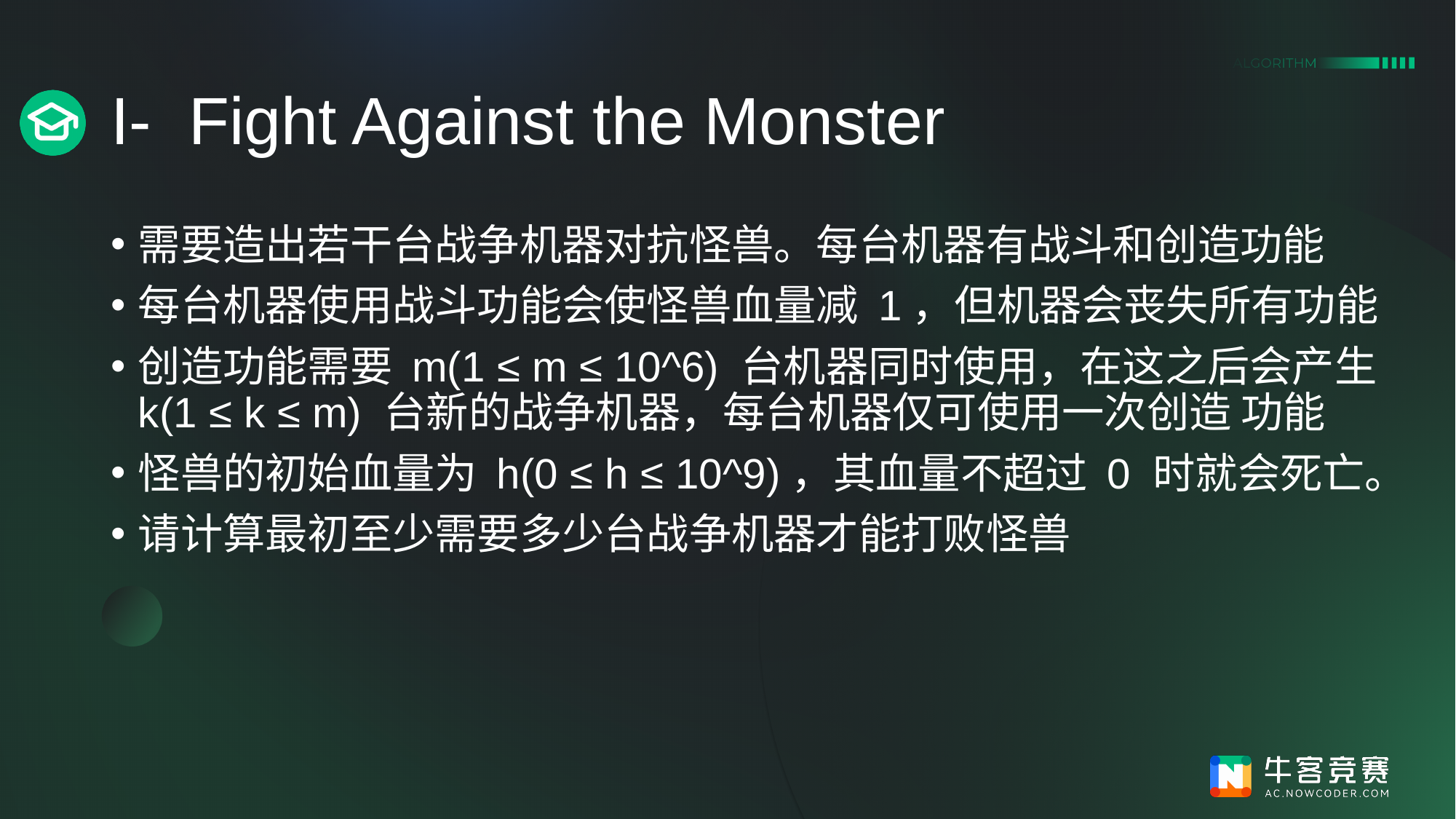

# I-  Fight Against the Monster
需要造出若干台战争机器对抗怪兽。每台机器有战斗和创造功能
每台机器使用战斗功能会使怪兽血量减 1，但机器会丧失所有功能
创造功能需要 m(1 ≤ m ≤ 10^6) 台机器同时使用，在这之后会产生k(1 ≤ k ≤ m) 台新的战争机器，每台机器仅可使用一次创造 功能
怪兽的初始血量为 h(0 ≤ h ≤ 10^9)，其血量不超过 0 时就会死亡。
请计算最初至少需要多少台战争机器才能打败怪兽